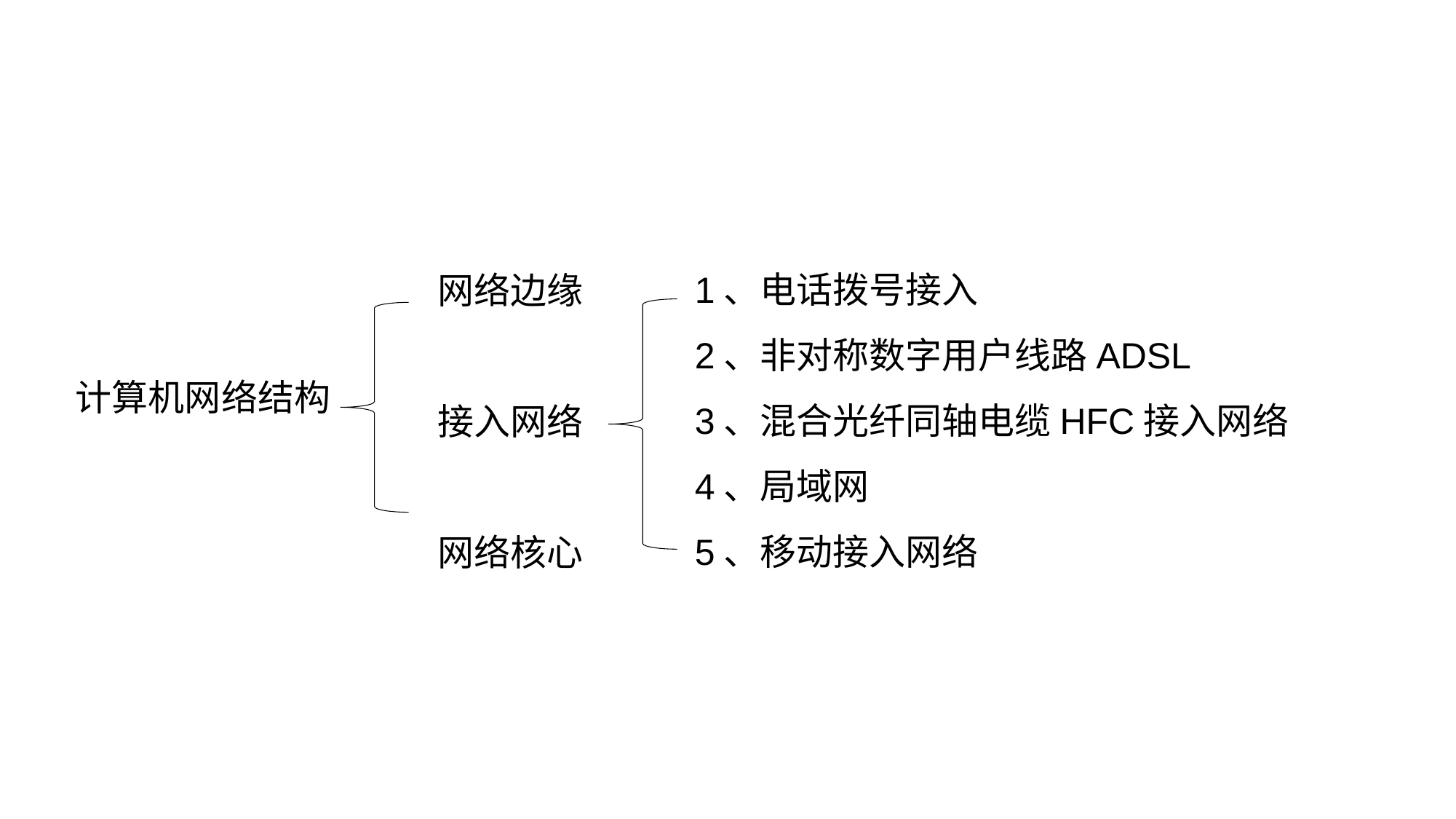

1、电话拨号接入
2、非对称数字用户线路ADSL
3、混合光纤同轴电缆HFC接入网络
4、局域网
5、移动接入网络
网络边缘

接入网络

网络核心

计算机网络结构